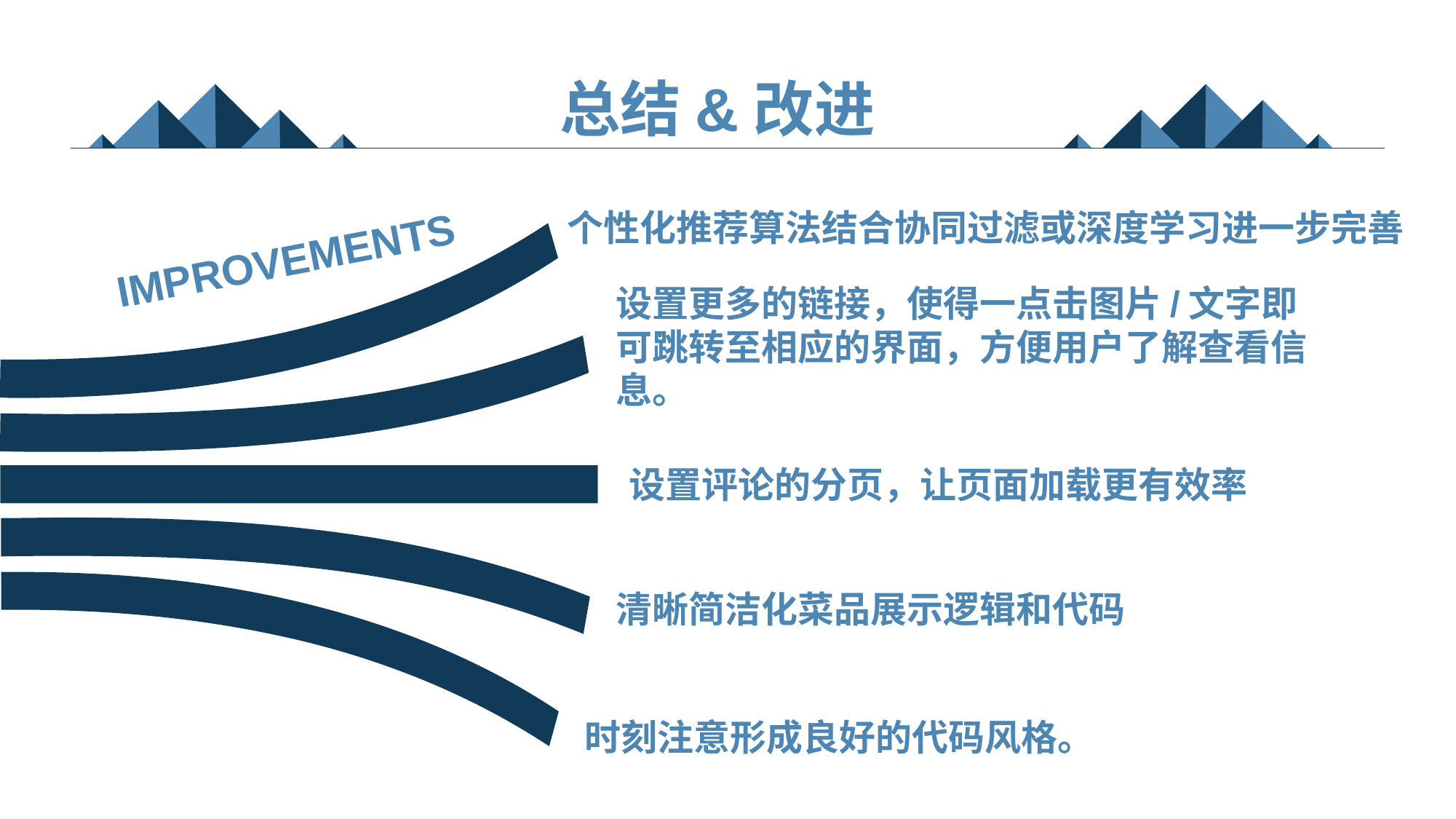

总结&改进

个性化推荐算法结合协同过滤或深度学习进一步完善

Improvements
设置更多的链接，使得一点击图片/文字即可跳转至相应的界面，方便用户了解查看信息。

设置评论的分页，让页面加载更有效率

清晰简洁化菜品展示逻辑和代码
时刻注意形成良好的代码风格。